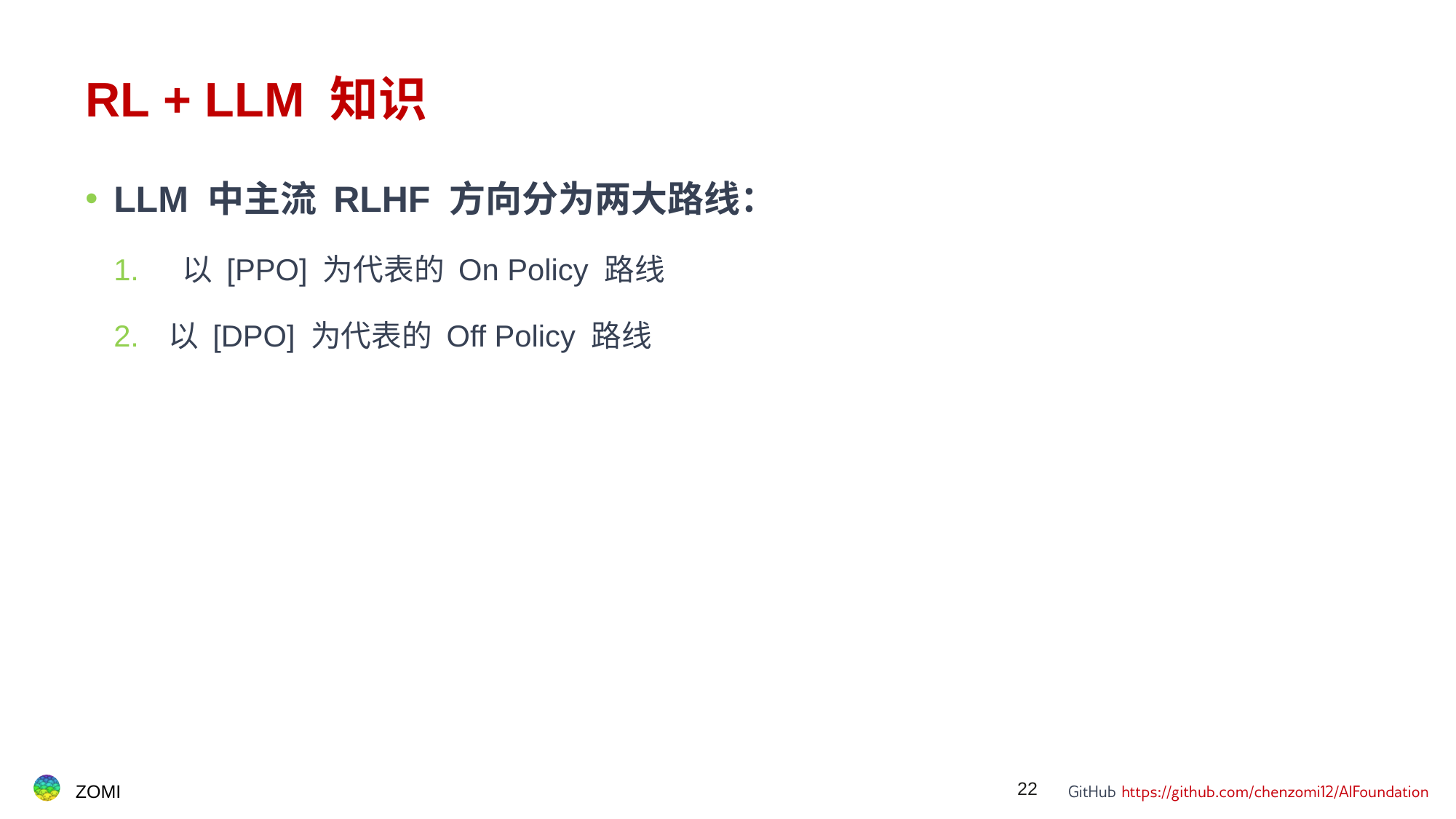

# RL + LLM 知识
LLM 中主流 RLHF 方向分为两大路线：
 以 [PPO] 为代表的 On Policy 路线
以 [DPO] 为代表的 Off Policy 路线